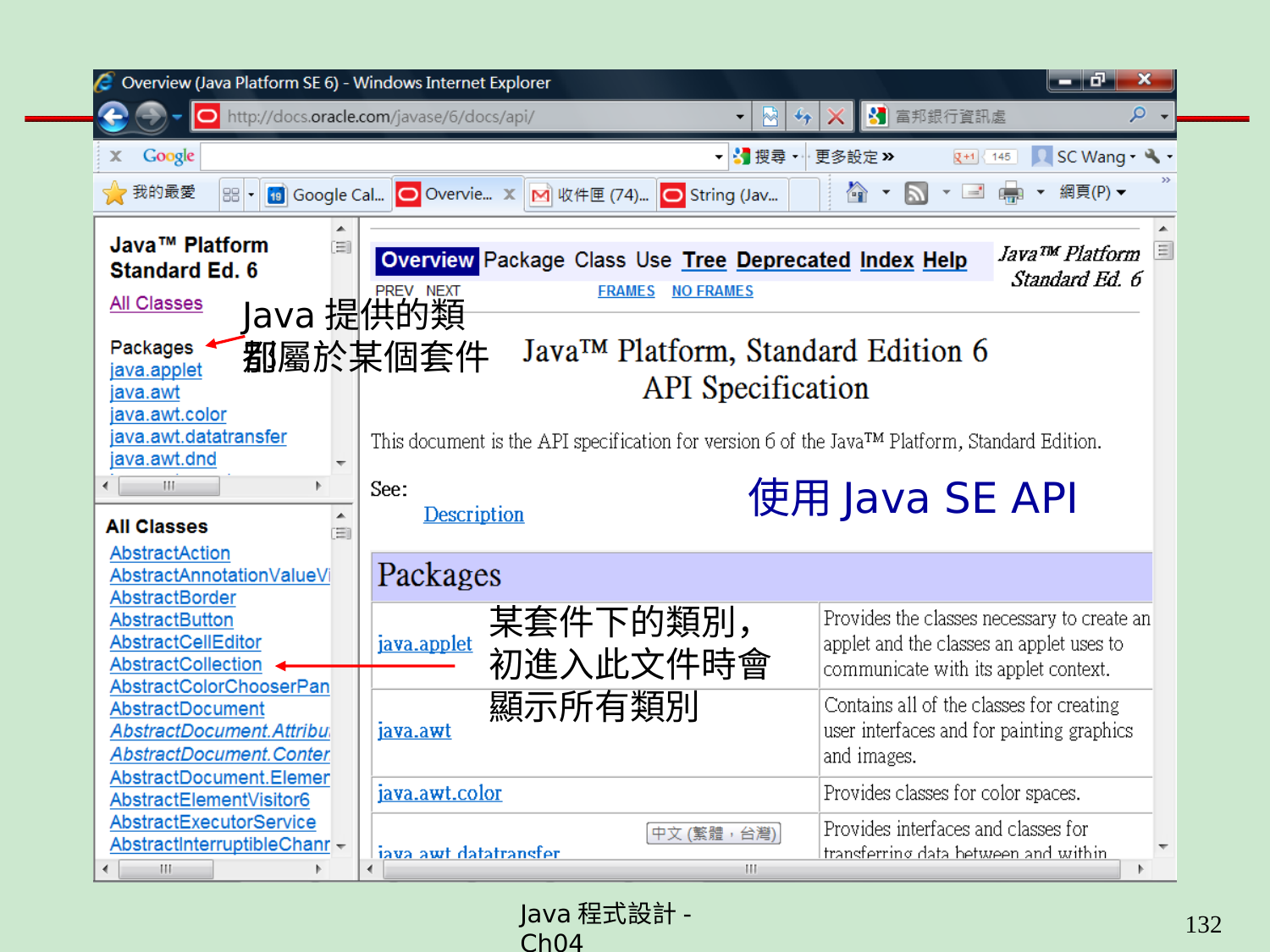

Java提供的類別
# 都屬於某個套件

使用Java SE API

某套件下的類別， 初進入此文件時會 顯示所有類別
Java程式設計-Ch04
132